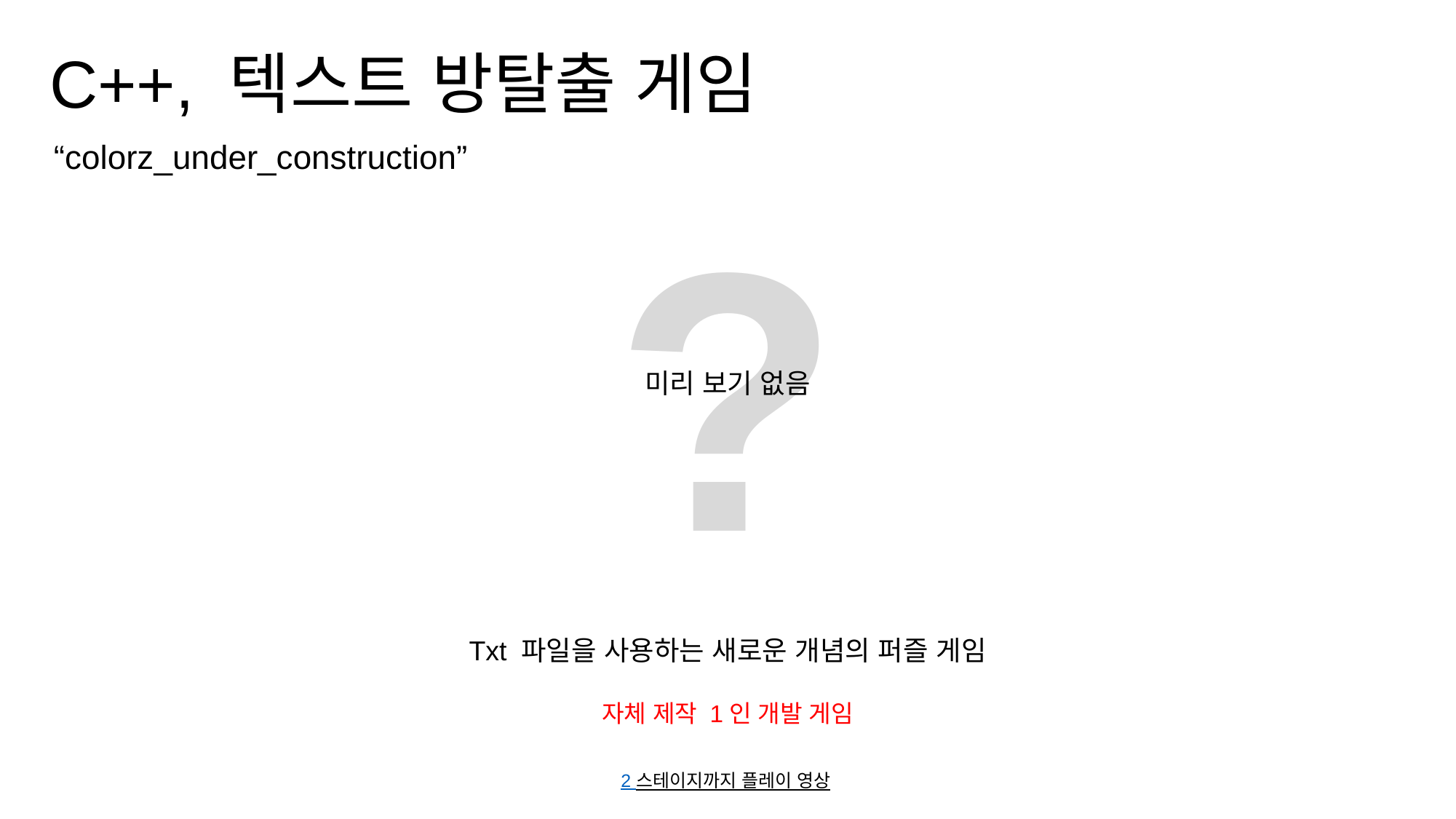

C++, 텍스트 방탈출 게임
“colorz_under_construction”
?
미리 보기 없음
Txt 파일을 사용하는 새로운 개념의 퍼즐 게임

자체 제작 1인 개발 게임
2 스테이지까지 플레이 영상